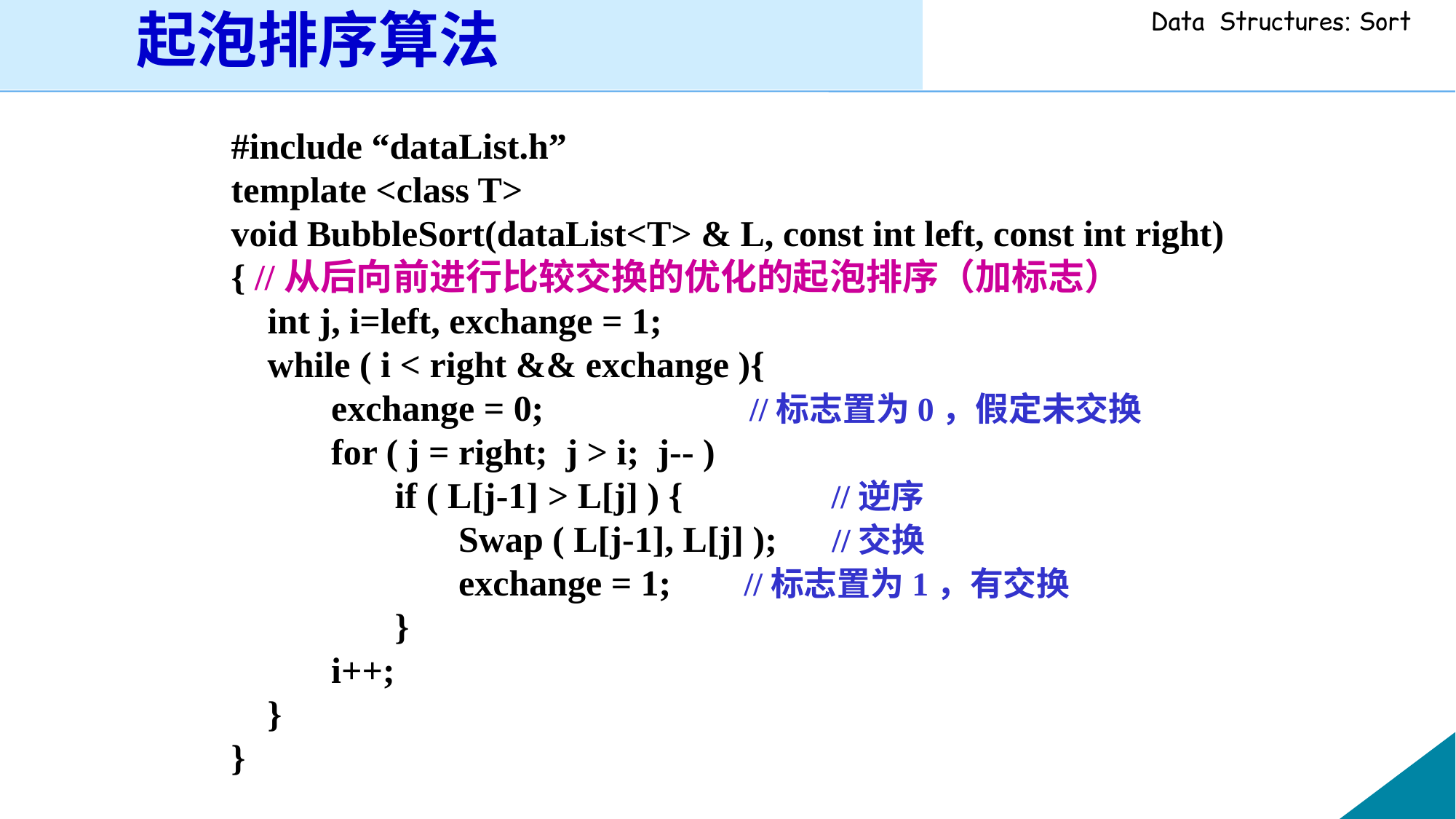

起泡排序算法
#include “dataList.h”
template <class T>
void BubbleSort(dataList<T> & L, const int left, const int right) { //从后向前进行比较交换的优化的起泡排序（加标志）
    int j, i=left, exchange = 1;
    while ( i < right && exchange ){
           exchange = 0;	                     //标志置为0，假定未交换
           for ( j = right;  j > i;  j-- )
                  if ( L[j-1] > L[j] ) { 	      //逆序
	             Swap ( L[j-1], L[j] );      //交换
	             exchange = 1;        //标志置为1，有交换
                  }
           i++;
    }
}